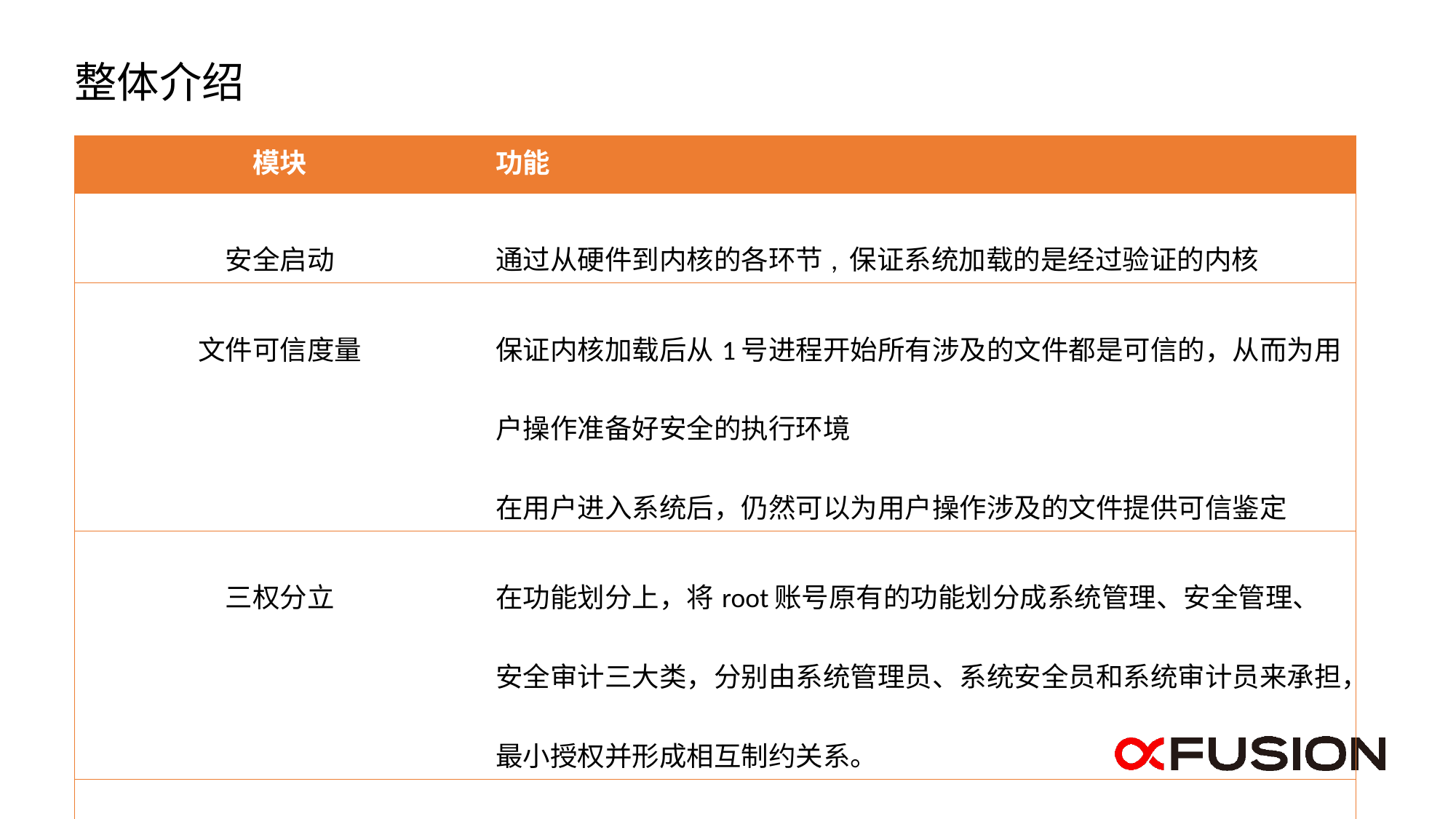

整体介绍
| 模块 | 功能 |
| --- | --- |
| 安全启动 | 通过从硬件到内核的各环节, 保证系统加载的是经过验证的内核 |
| 文件可信度量 | 保证内核加载后从1号进程开始所有涉及的文件都是可信的，从而为用户操作准备好安全的执行环境 在用户进入系统后，仍然可以为用户操作涉及的文件提供可信鉴定 |
| 三权分立 | 在功能划分上，将root账号原有的功能划分成系统管理、安全管理、安全审计三大类，分别由系统管理员、系统安全员和系统审计员来承担，最小授权并形成相互制约关系。 |
| 密码应用 | 将常用的密码应用封装到一个应用中， 便于用户使用及二次开发。 |